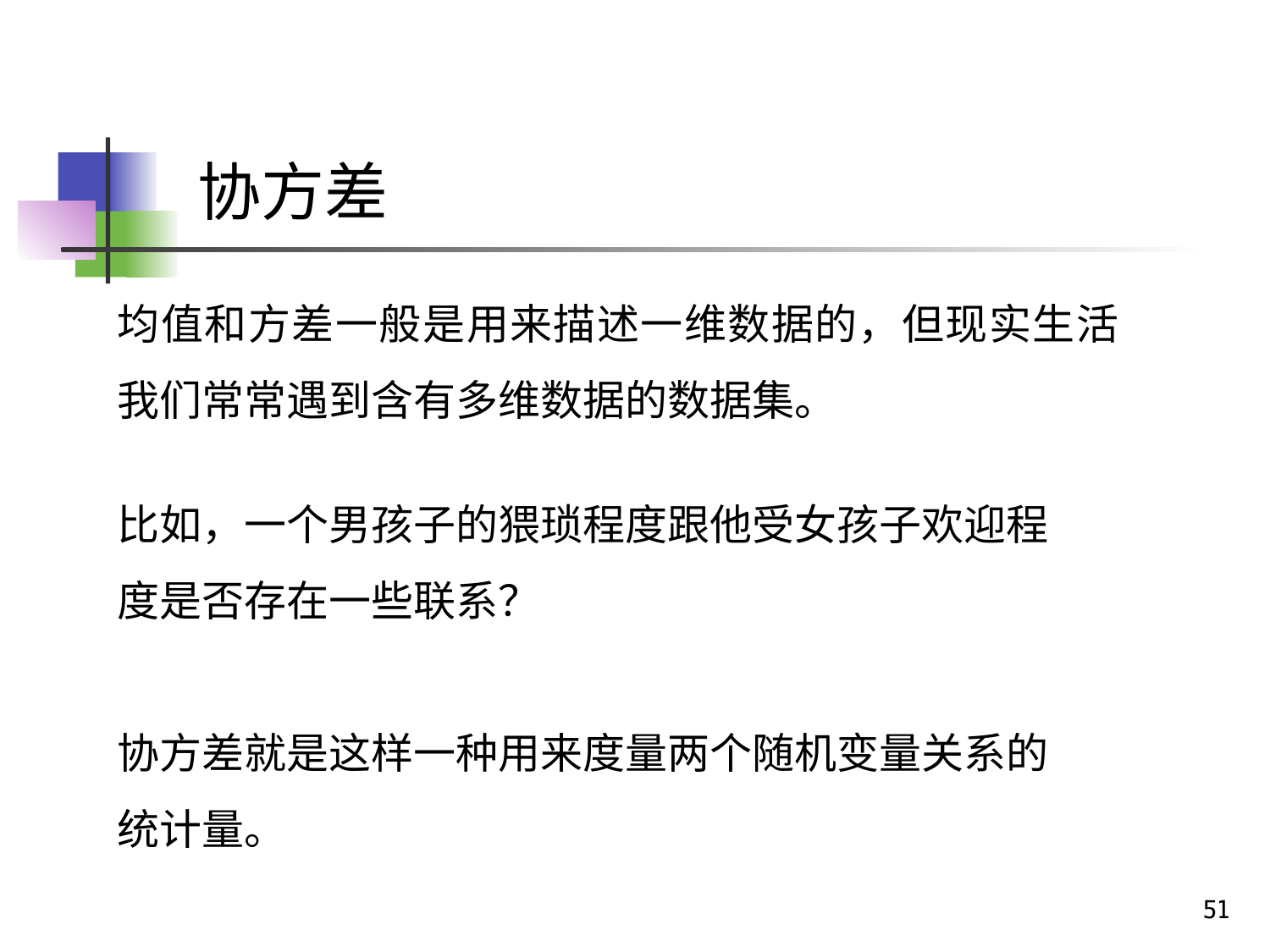

协方差
均值和方差一般是用来描述一维数据的，但现实生活我们常常遇到含有多维数据的数据集。
比如，一个男孩子的猥琐程度跟他受女孩子欢迎程度是否存在一些联系？

协方差就是这样一种用来度量两个随机变量关系的统计量。
51